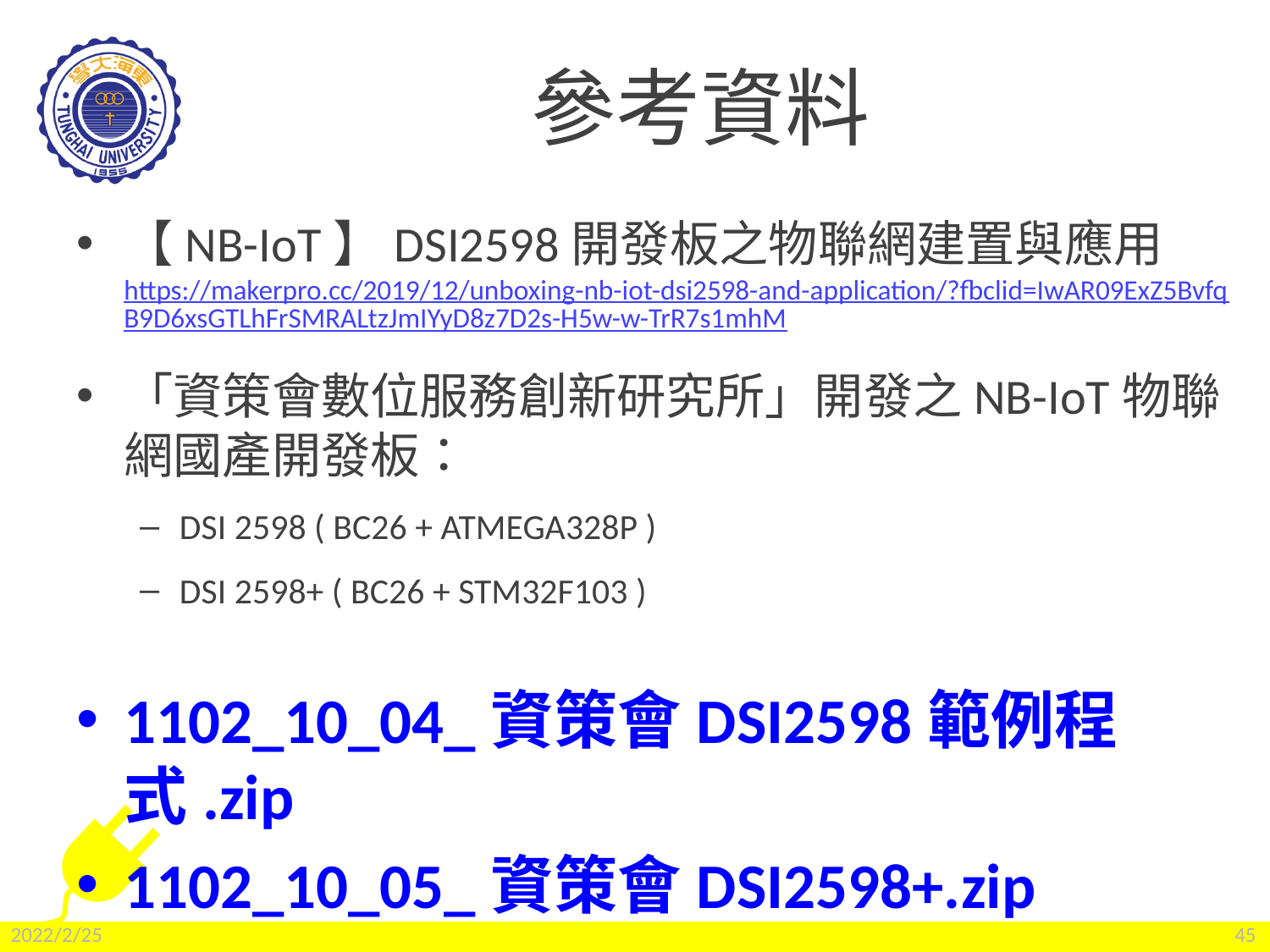

# 參考資料
【NB-IoT】DSI2598開發板之物聯網建置與應用https://makerpro.cc/2019/12/unboxing-nb-iot-dsi2598-and-application/?fbclid=IwAR09ExZ5BvfqB9D6xsGTLhFrSMRALtzJmIYyD8z7D2s-H5w-w-TrR7s1mhM
「資策會數位服務創新研究所」開發之NB-IoT物聯網國產開發板：
DSI 2598 ( BC26 + ATMEGA328P )
DSI 2598+ ( BC26 + STM32F103 )

1102_10_04_資策會DSI2598範例程式.zip
1102_10_05_資策會DSI2598+.zip
2022/2/25

45